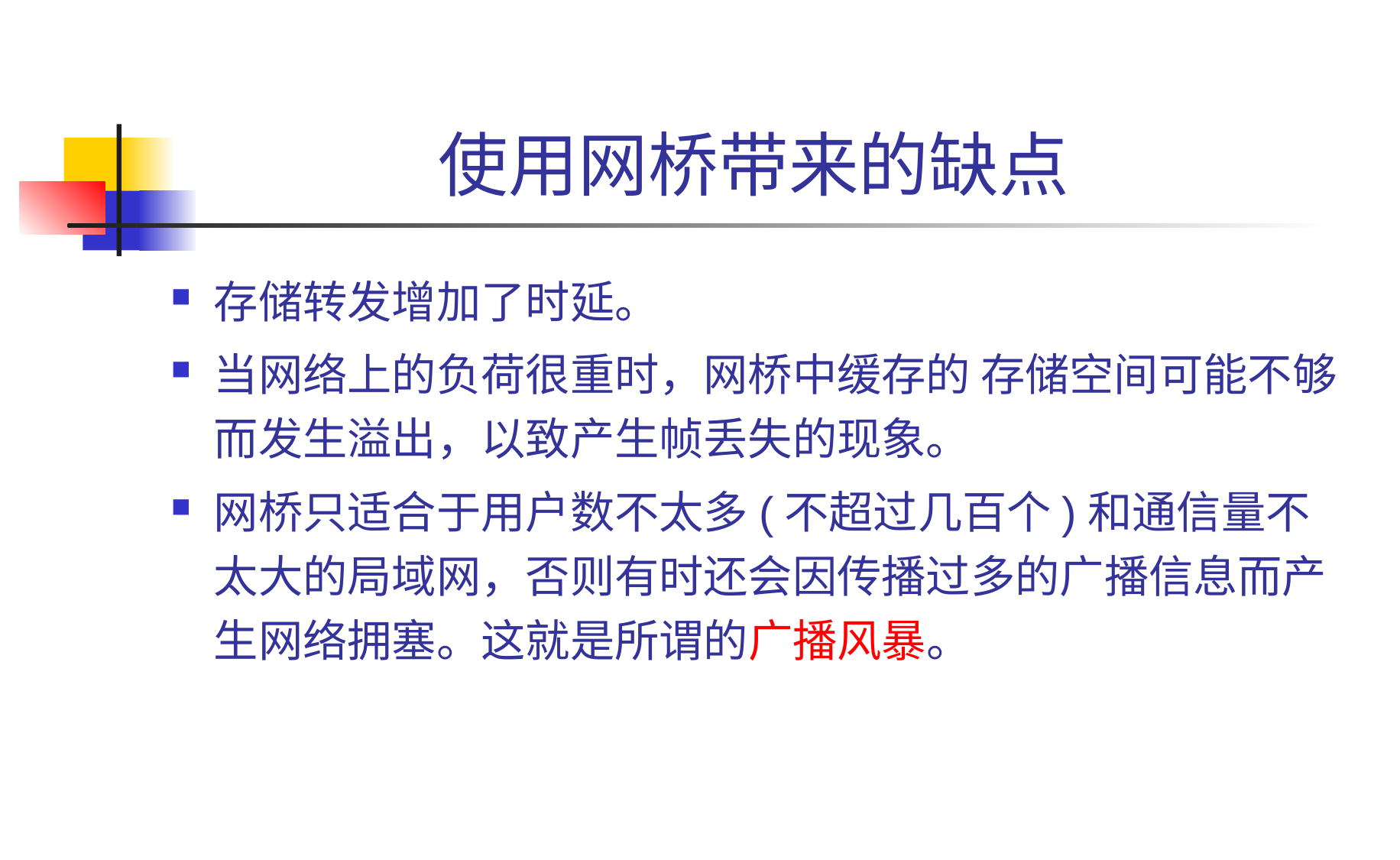

# 使用网桥带来的缺点
存储转发增加了时延。
当网络上的负荷很重时，网桥中缓存的 存储空间可能不够而发生溢出，以致产生帧丢失的现象。
网桥只适合于用户数不太多(不超过几百个)和通信量不太大的局域网，否则有时还会因传播过多的广播信息而产生网络拥塞。这就是所谓的广播风暴。